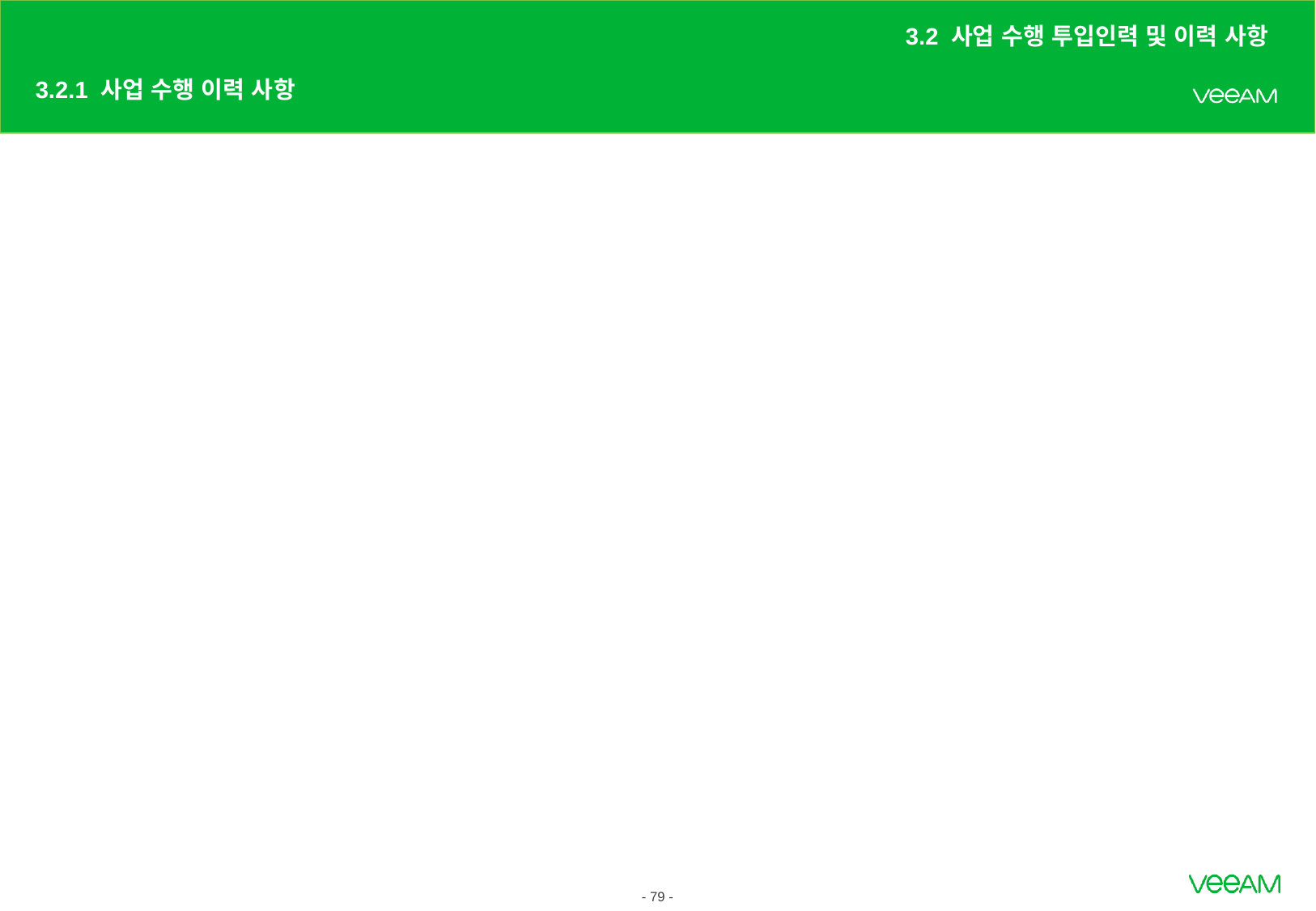

3.2 사업 수행 투입인력 및 이력 사항
# 3.2.1 사업 수행 이력 사항